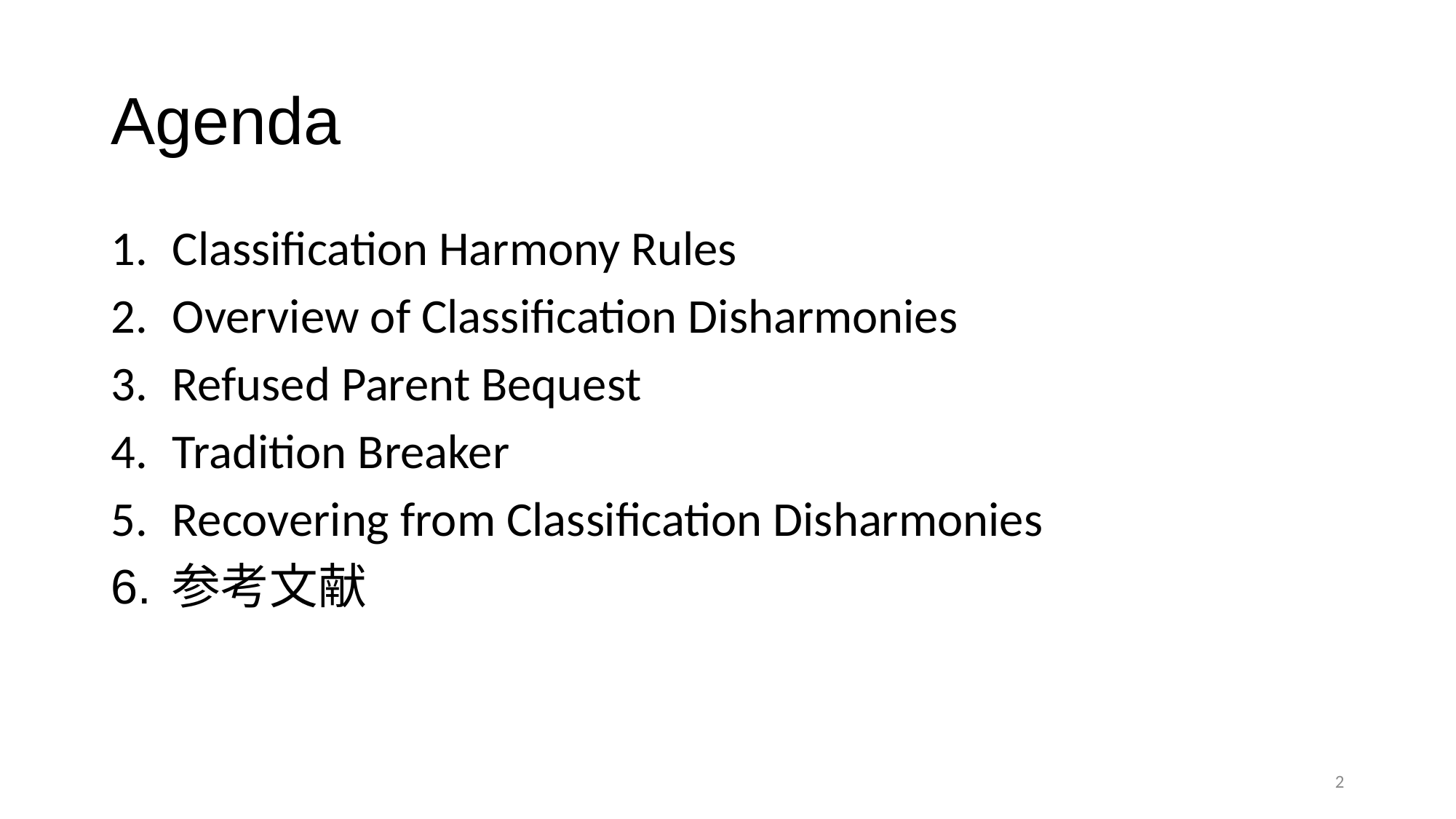

# Agenda
Classification Harmony Rules
Overview of Classification Disharmonies
Refused Parent Bequest
Tradition Breaker
Recovering from Classification Disharmonies
参考文献
2